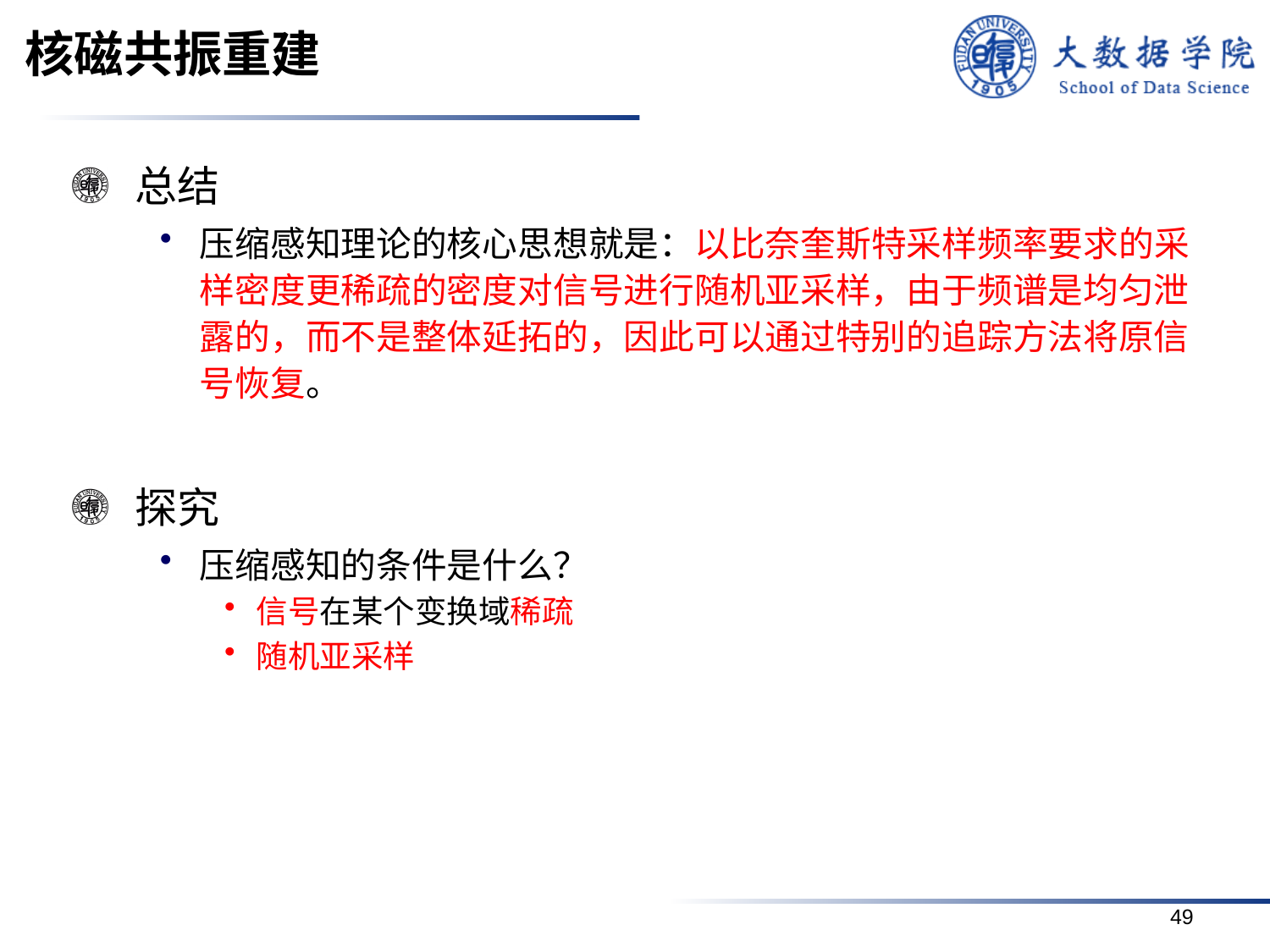

# 核磁共振重建
总结
压缩感知理论的核心思想就是：以比奈奎斯特采样频率要求的采样密度更稀疏的密度对信号进行随机亚采样，由于频谱是均匀泄露的，而不是整体延拓的，因此可以通过特别的追踪方法将原信号恢复。

探究
压缩感知的条件是什么？
信号在某个变换域稀疏
随机亚采样

49